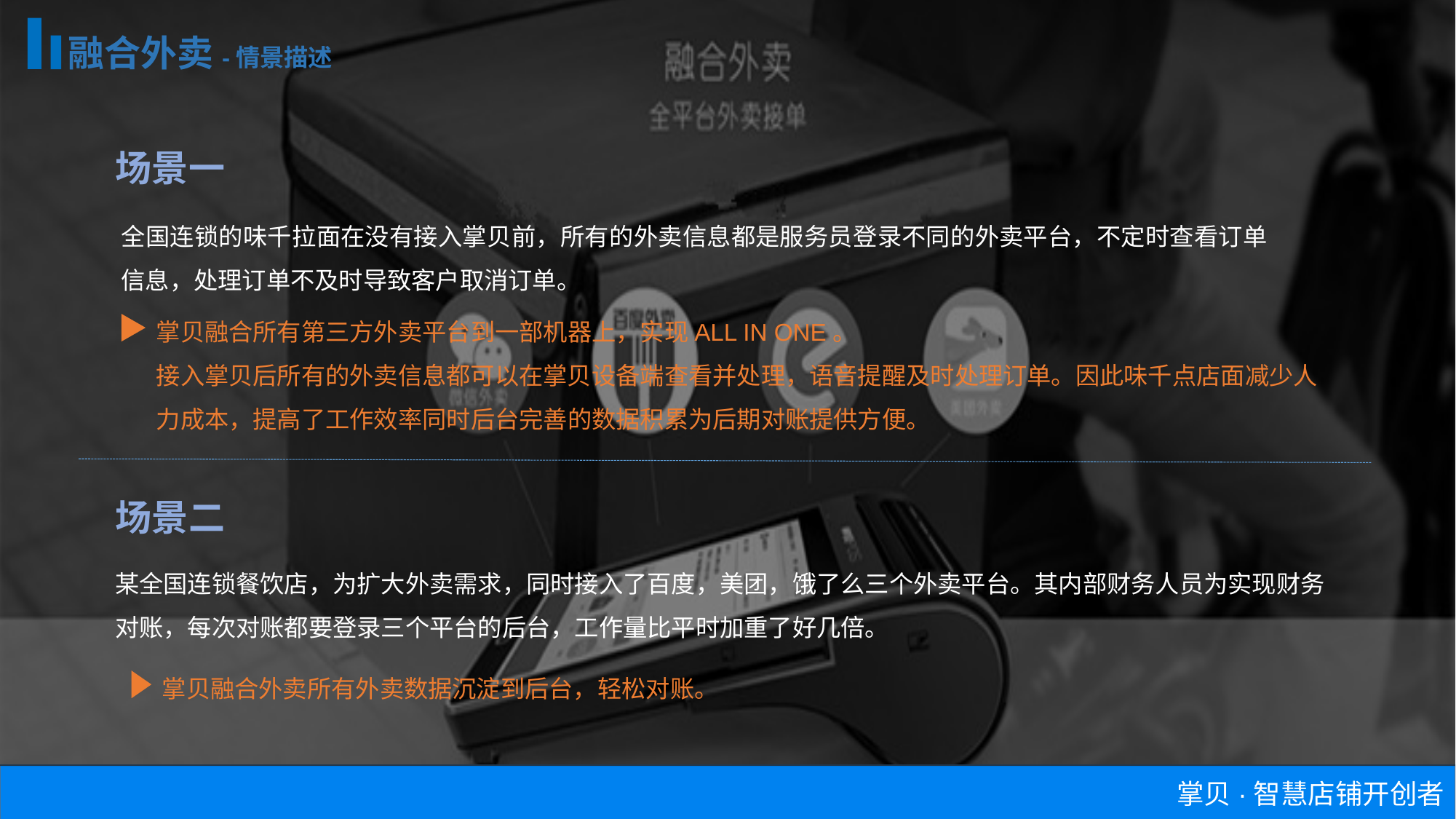

融合外卖-情景描述

场景一
全国连锁的味千拉面在没有接入掌贝前，所有的外卖信息都是服务员登录不同的外卖平台，不定时查看订单信息，处理订单不及时导致客户取消订单。
掌贝融合所有第三方外卖平台到一部机器上，实现ALL IN ONE。
接入掌贝后所有的外卖信息都可以在掌贝设备端查看并处理，语音提醒及时处理订单。因此味千点店面减少人力成本，提高了工作效率同时后台完善的数据积累为后期对账提供方便。

场景二
某全国连锁餐饮店，为扩大外卖需求，同时接入了百度，美团，饿了么三个外卖平台。其内部财务人员为实现财务对账，每次对账都要登录三个平台的后台，工作量比平时加重了好几倍。
掌贝融合外卖所有外卖数据沉淀到后台，轻松对账。